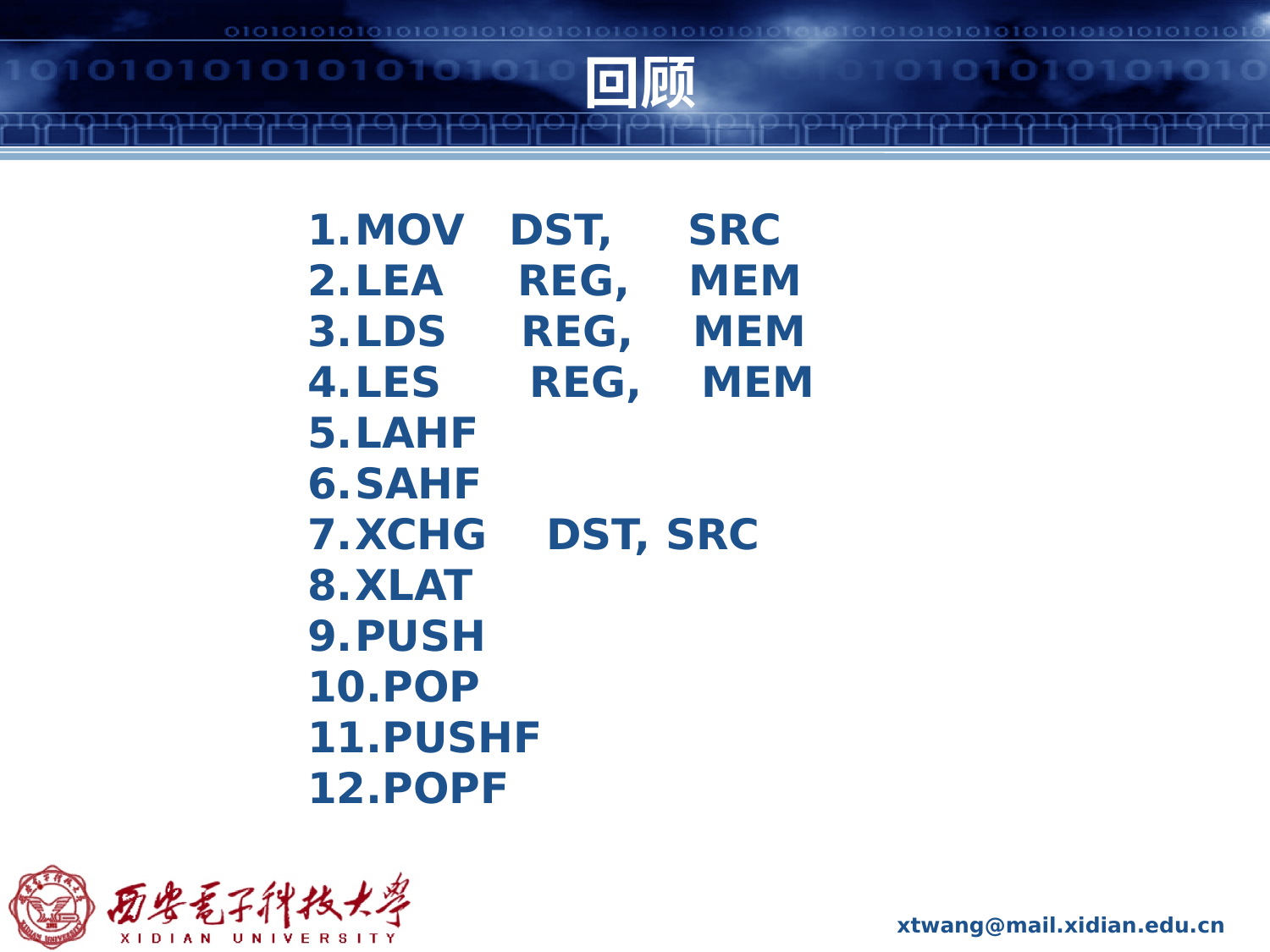

# 回顾
MOV   DST,     SRC
LEA     REG,    MEM
LDS     REG,    MEM
LES      REG,    MEM
LAHF
SAHF
XCHG    DST, SRC
XLAT
PUSH
POP
PUSHF
POPF